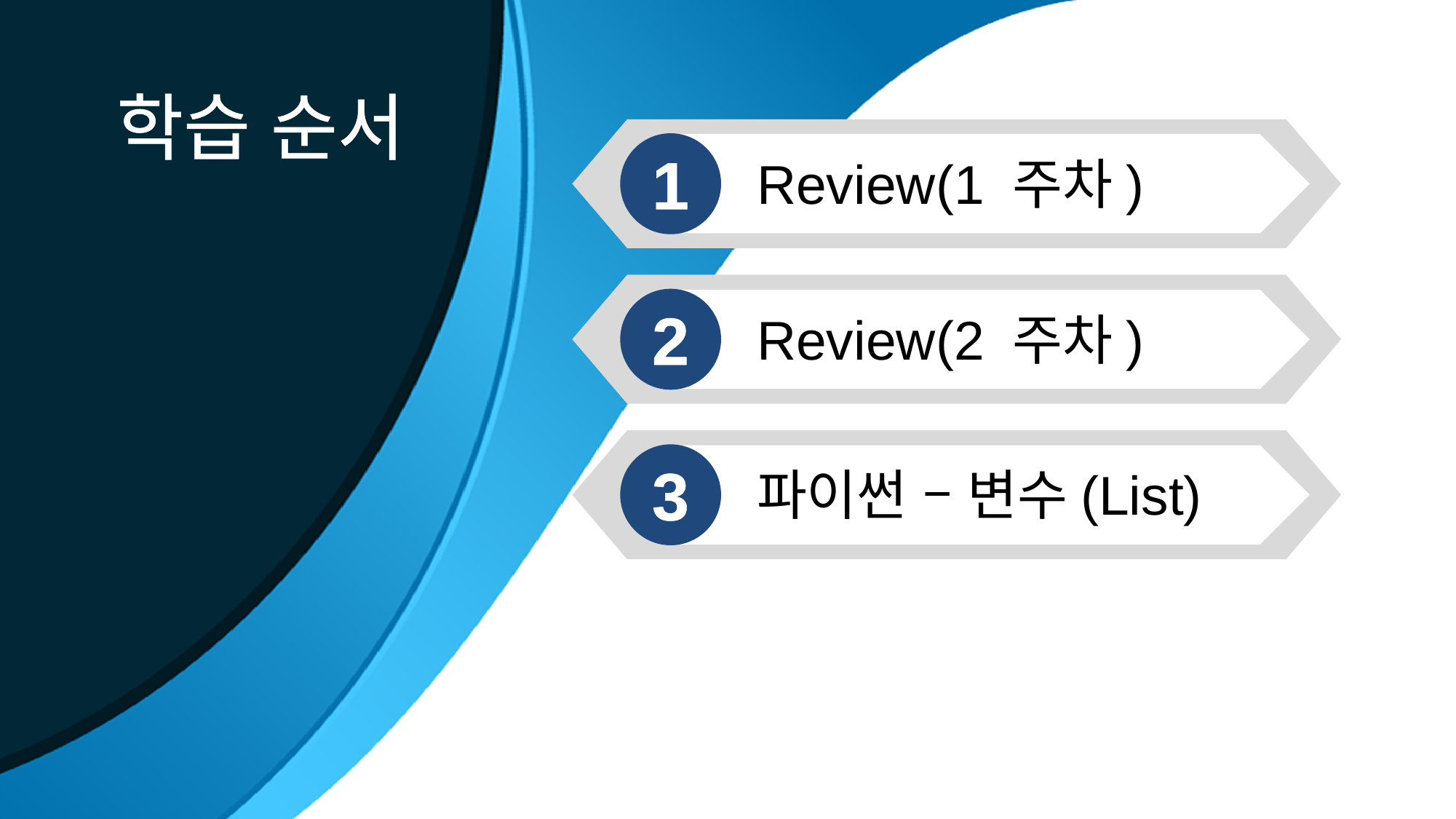

학습 순서

1
Review(1 주차)

2
Review(2 주차)

3
파이썬 – 변수(List)